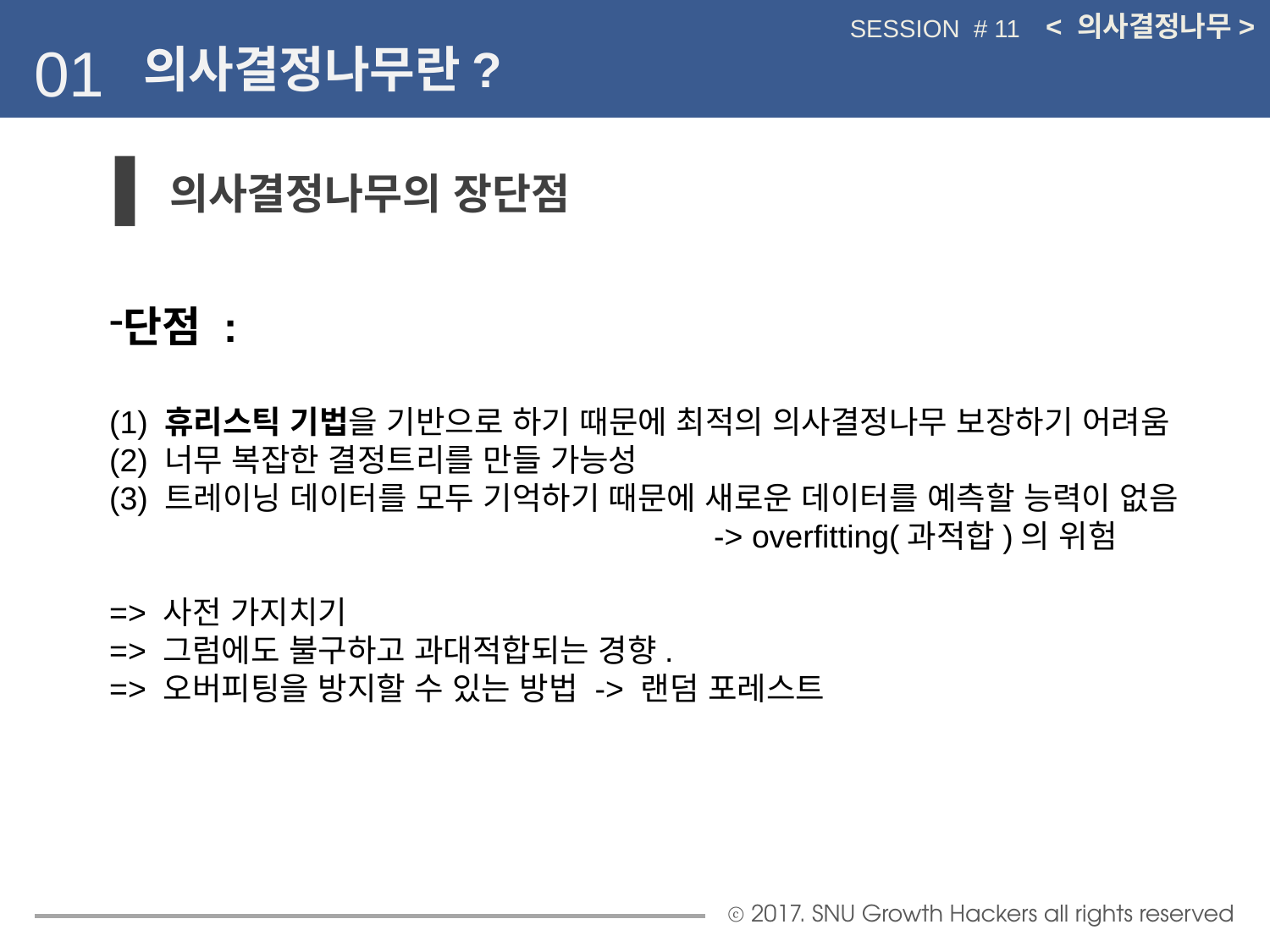

< 의사결정나무>
SESSION  # 11
01
의사결정나무란?

의사결정나무의 장단점
단점 :

(1) 휴리스틱 기법을 기반으로 하기 때문에 최적의 의사결정나무 보장하기 어려움
(2) 너무 복잡한 결정트리를 만들 가능성
(3) 트레이닝 데이터를 모두 기억하기 때문에 새로운 데이터를 예측할 능력이 없음
                                                                    -> overfitting(과적합)의 위험

=> 사전 가지치기
=> 그럼에도 불구하고 과대적합되는 경향.
=> 오버피팅을 방지할 수 있는 방법 -> 랜덤 포레스트

ⓒ 2017. SNU Growth Hackers all rights reserved